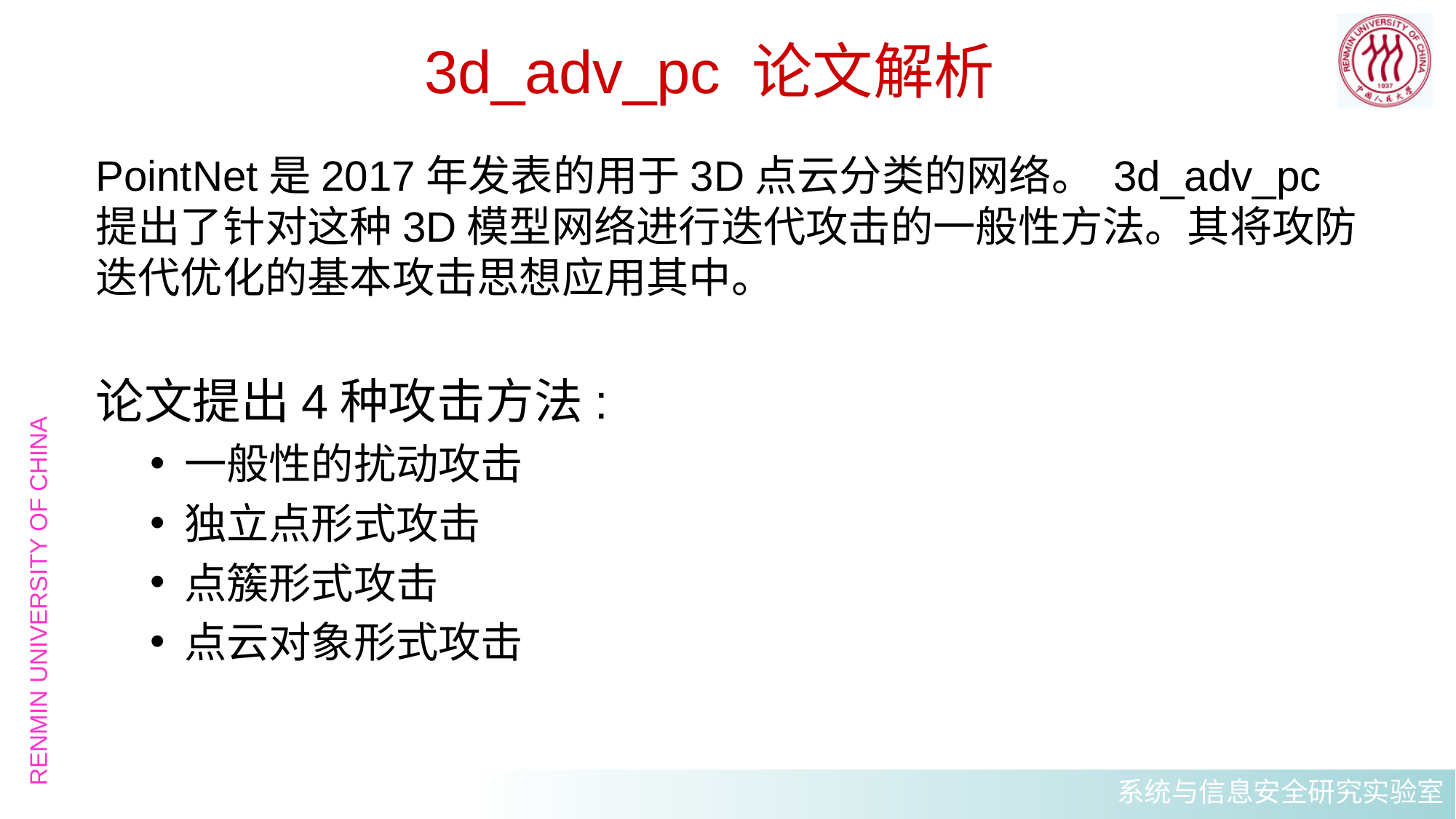

# 3d_adv_pc 论文解析
PointNet是2017年发表的用于3D点云分类的网络。 3d_adv_pc 提出了针对这种3D模型网络进行迭代攻击的一般性方法。其将攻防迭代优化的基本攻击思想应用其中。

论文提出4种攻击方法:
一般性的扰动攻击
独立点形式攻击
点簇形式攻击
点云对象形式攻击